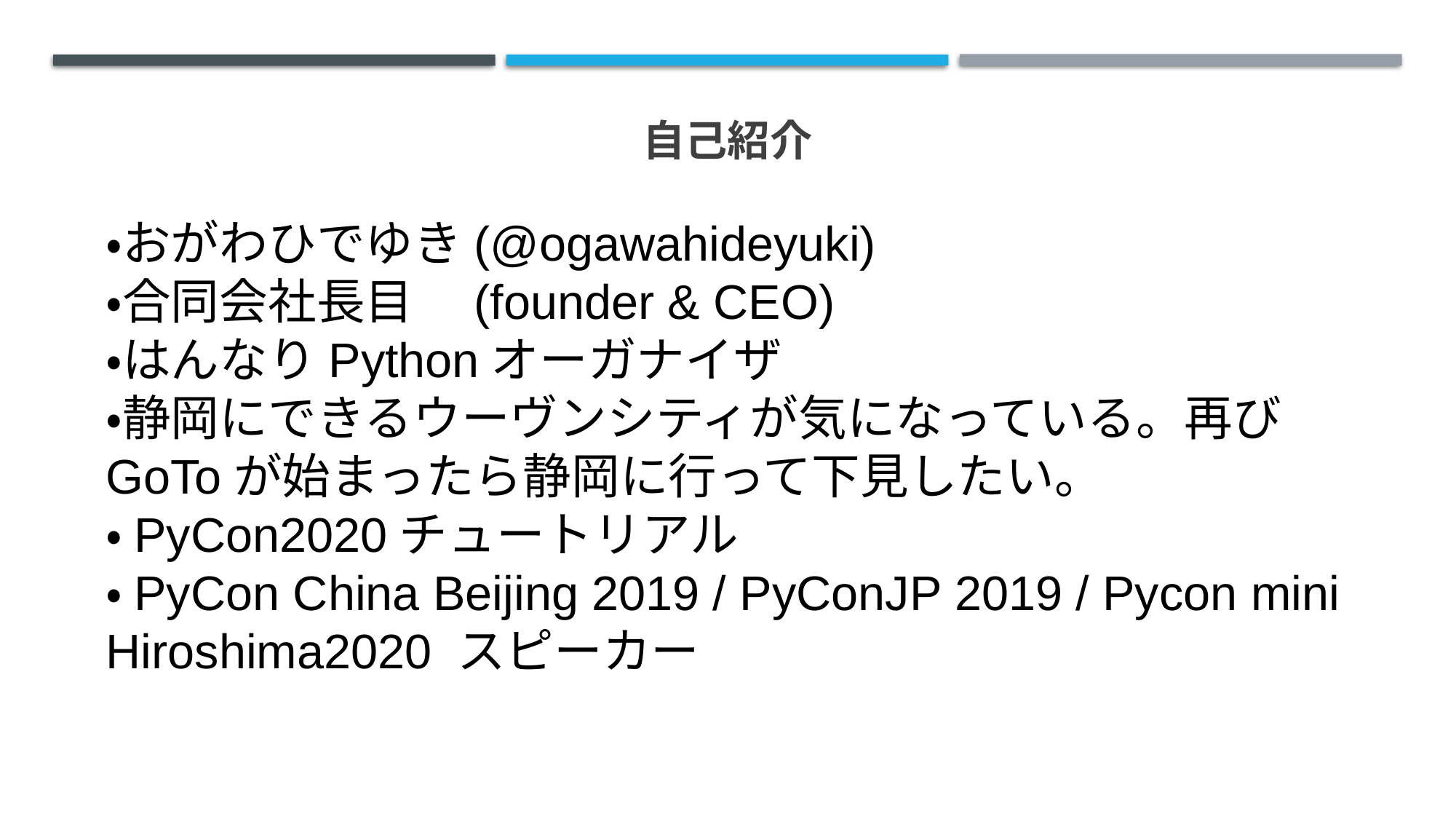

# 自己紹介
・おがわひでゆき(@ogawahideyuki)
・合同会社長目　(founder & CEO)
・はんなりPythonオーガナイザ
・静岡にできるウーヴンシティが気になっている。再びGoToが始まったら静岡に行って下見したい。
・PyCon2020チュートリアル
・PyCon China Beijing 2019 / PyConJP 2019 / Pycon mini Hiroshima2020 スピーカー